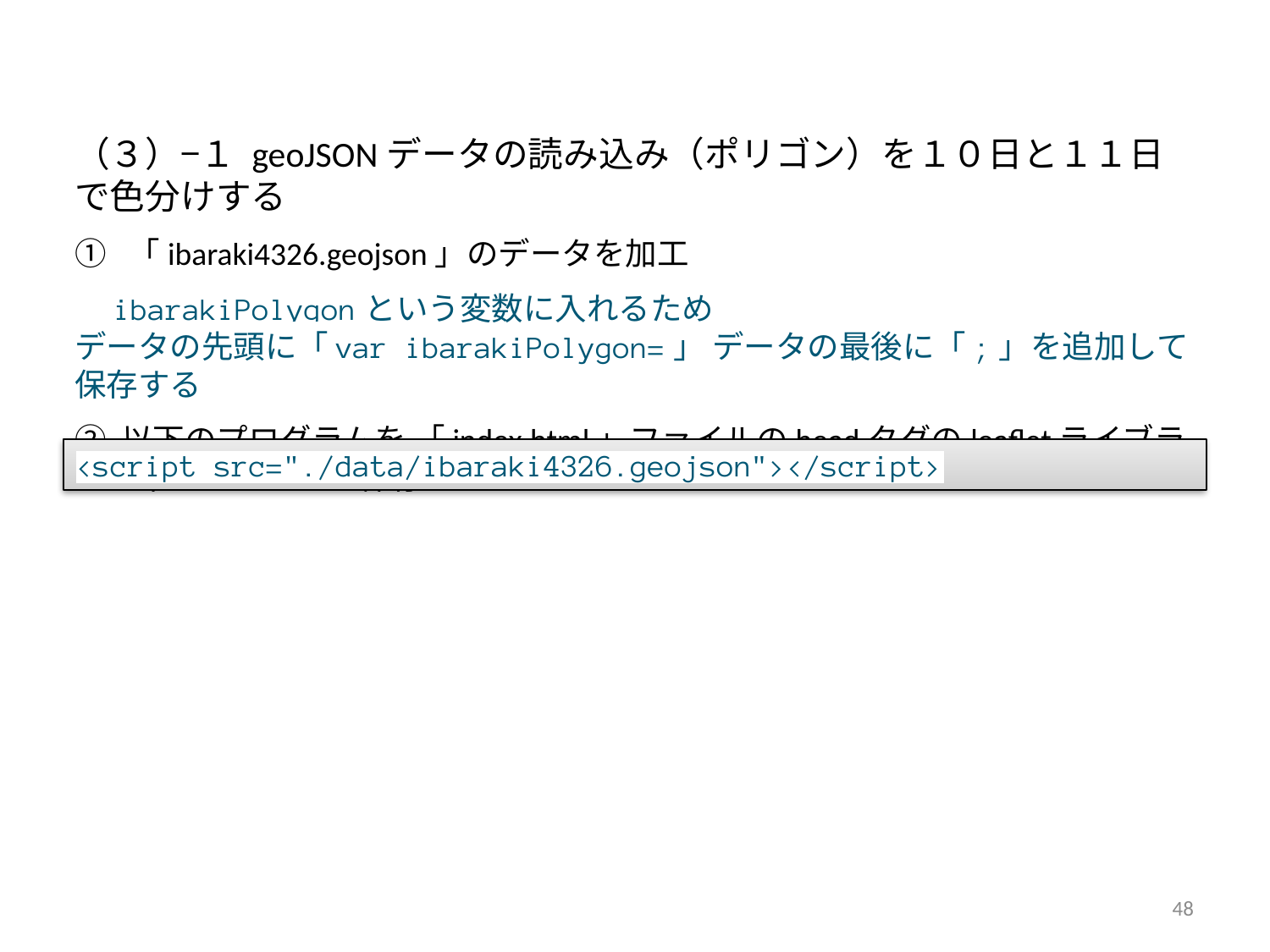

（３）−１ geoJSONデータの読み込み（ポリゴン）を１０日と１１日で色分けする

①  「ibaraki4326.geojson」のデータを加工

　ibarakiPolygonという変数に入れるため
データの先頭に「var ibarakiPolygon=」 データの最後に「;」を追加して保存する

② 以下のプログラムを 「index.html」ファイルのheadタグのleafletライブラリの下にコピーして保存
<script src="./data/ibaraki4326.geojson"></script>
48